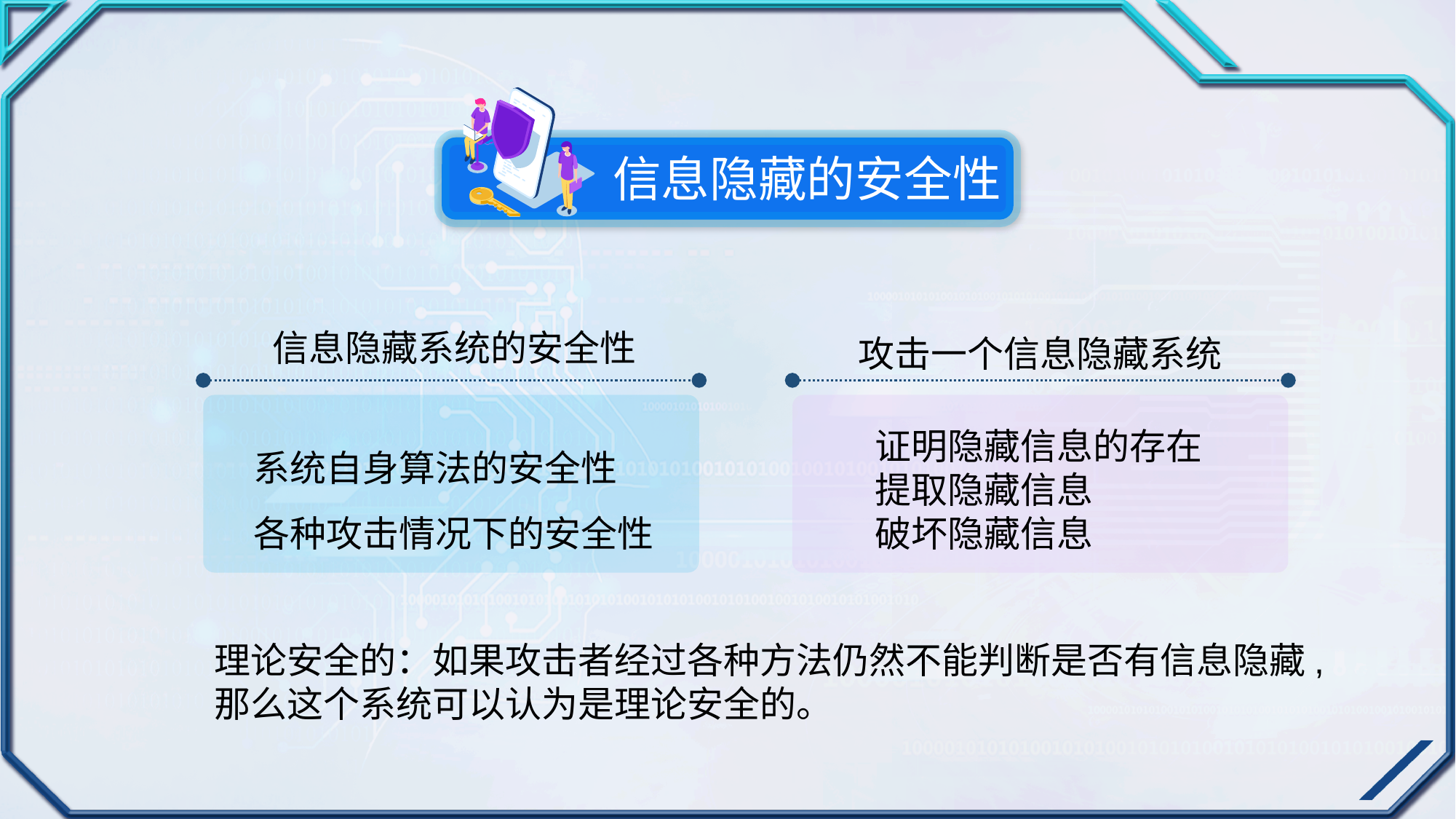

信息隐藏的安全性
信息隐藏系统的安全性
攻击一个信息隐藏系统

系统自身算法的安全性
各种攻击情况下的安全性
证明隐藏信息的存在
提取隐藏信息
破坏隐藏信息

理论安全的：如果攻击者经过各种方法仍然不能判断是否有信息隐藏,那么这个系统可以认为是理论安全的。